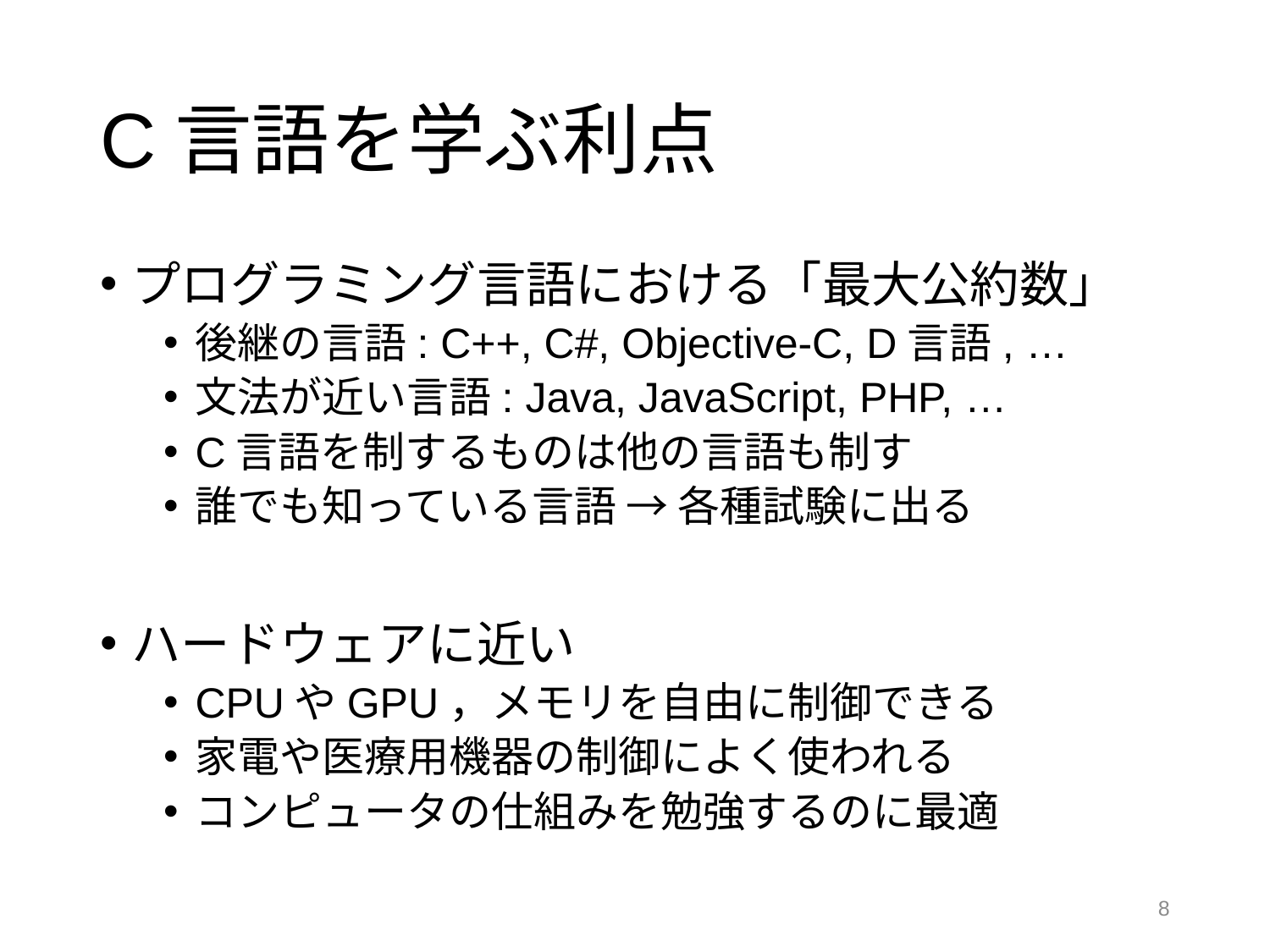

# C言語を学ぶ利点
プログラミング言語における「最大公約数」
後継の言語: C++, C#, Objective-C, D言語, …
文法が近い言語: Java, JavaScript, PHP, …
C言語を制するものは他の言語も制す
誰でも知っている言語 → 各種試験に出る

ハードウェアに近い
CPUやGPU，メモリを自由に制御できる
家電や医療用機器の制御によく使われる
コンピュータの仕組みを勉強するのに最適

8